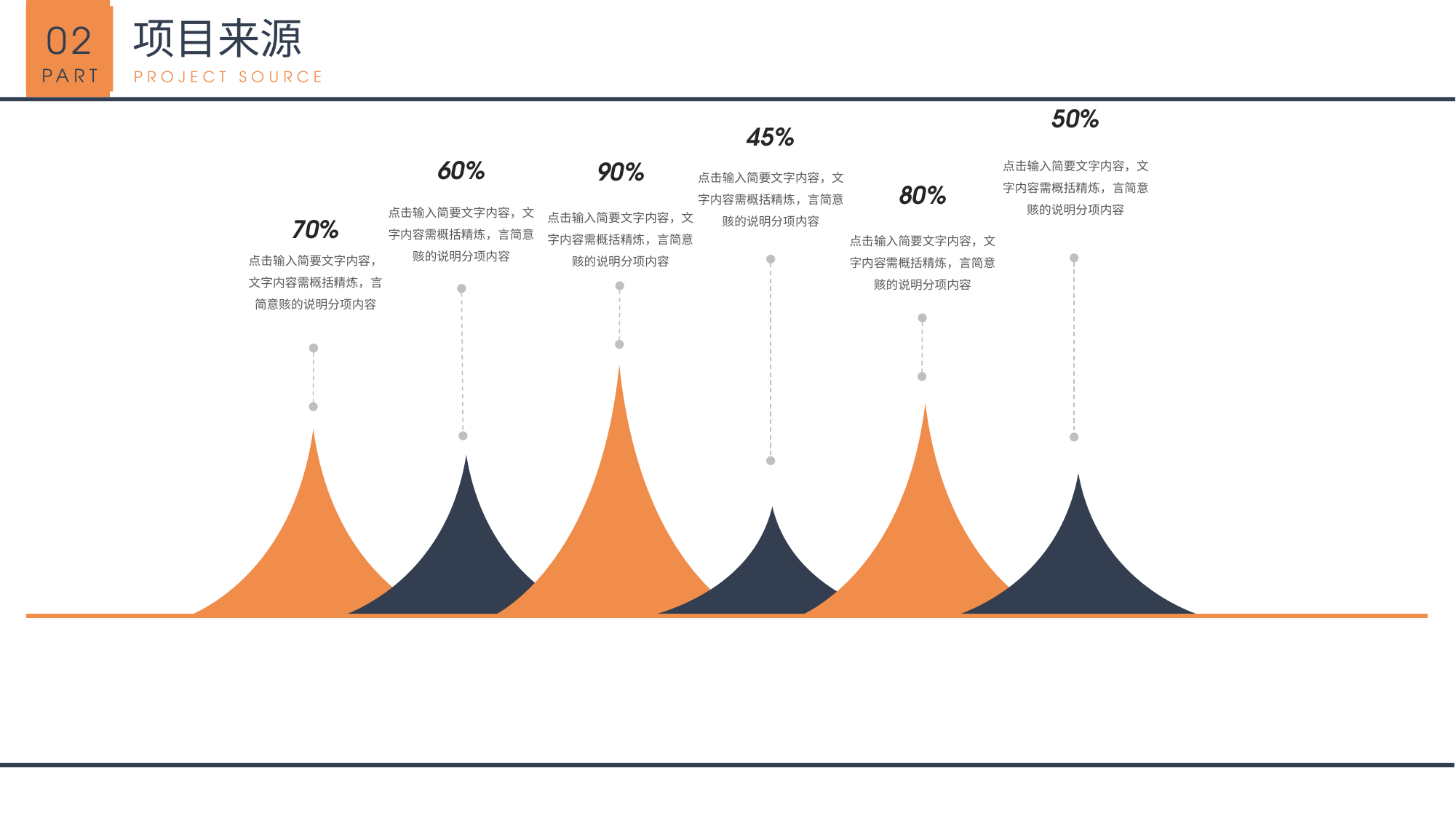

02
PART
项目来源
PROJECT SOURCE

50%
45%
点击输入简要文字内容，文字内容需概括精炼，言简意赅的说明分项内容
60%
90%
点击输入简要文字内容，文字内容需概括精炼，言简意赅的说明分项内容
80%
点击输入简要文字内容，文字内容需概括精炼，言简意赅的说明分项内容
点击输入简要文字内容，文字内容需概括精炼，言简意赅的说明分项内容
70%
点击输入简要文字内容，文字内容需概括精炼，言简意赅的说明分项内容
点击输入简要文字内容，文字内容需概括精炼，言简意赅的说明分项内容